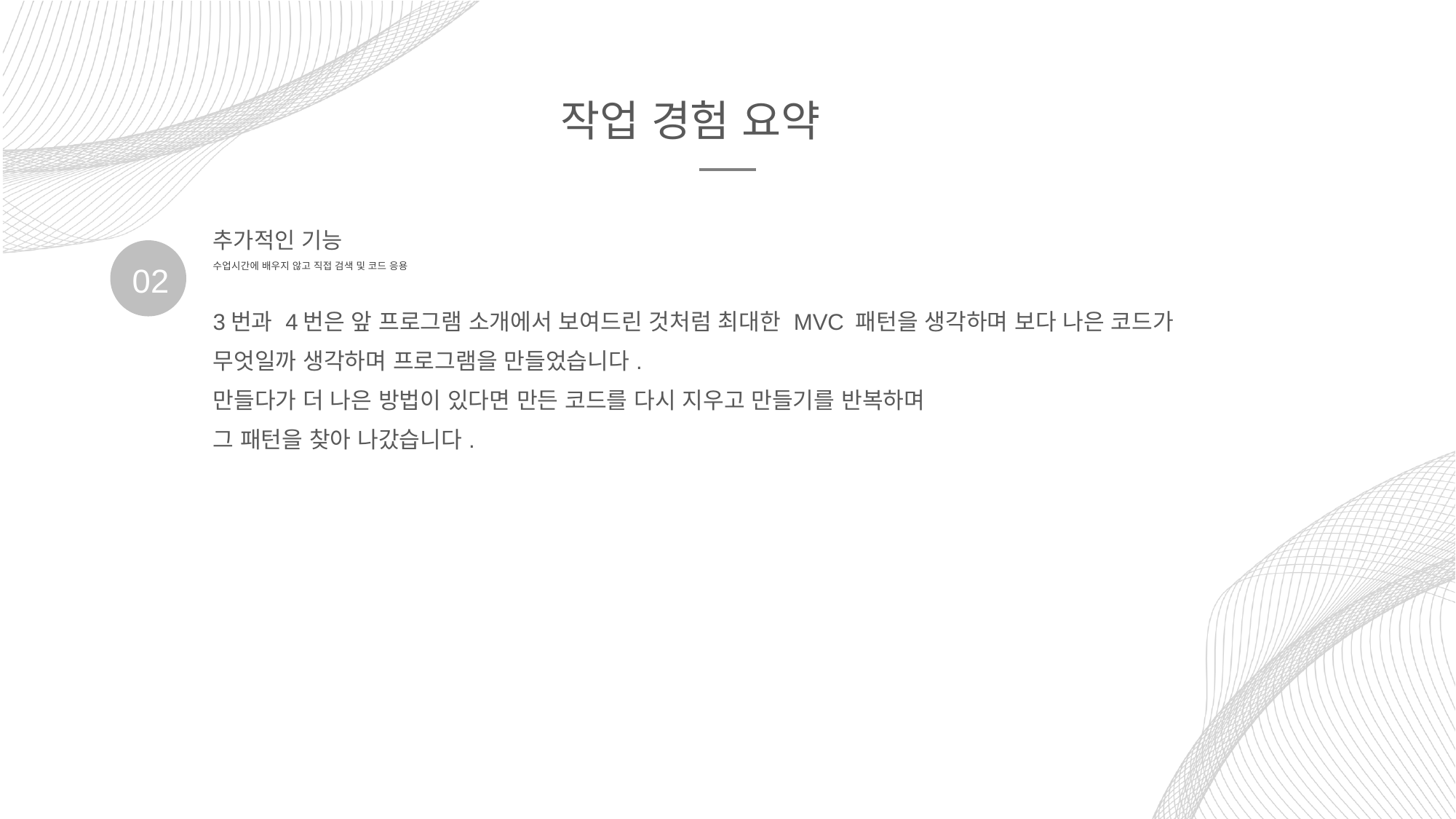

작업 경험 요약
추가적인 기능
수업시간에 배우지 않고 직접 검색 및 코드 응용

02
3번과 4번은 앞 프로그램 소개에서 보여드린 것처럼 최대한 MVC 패턴을 생각하며 보다 나은 코드가 무엇일까 생각하며 프로그램을 만들었습니다.
만들다가 더 나은 방법이 있다면 만든 코드를 다시 지우고 만들기를 반복하며
그 패턴을 찾아 나갔습니다.